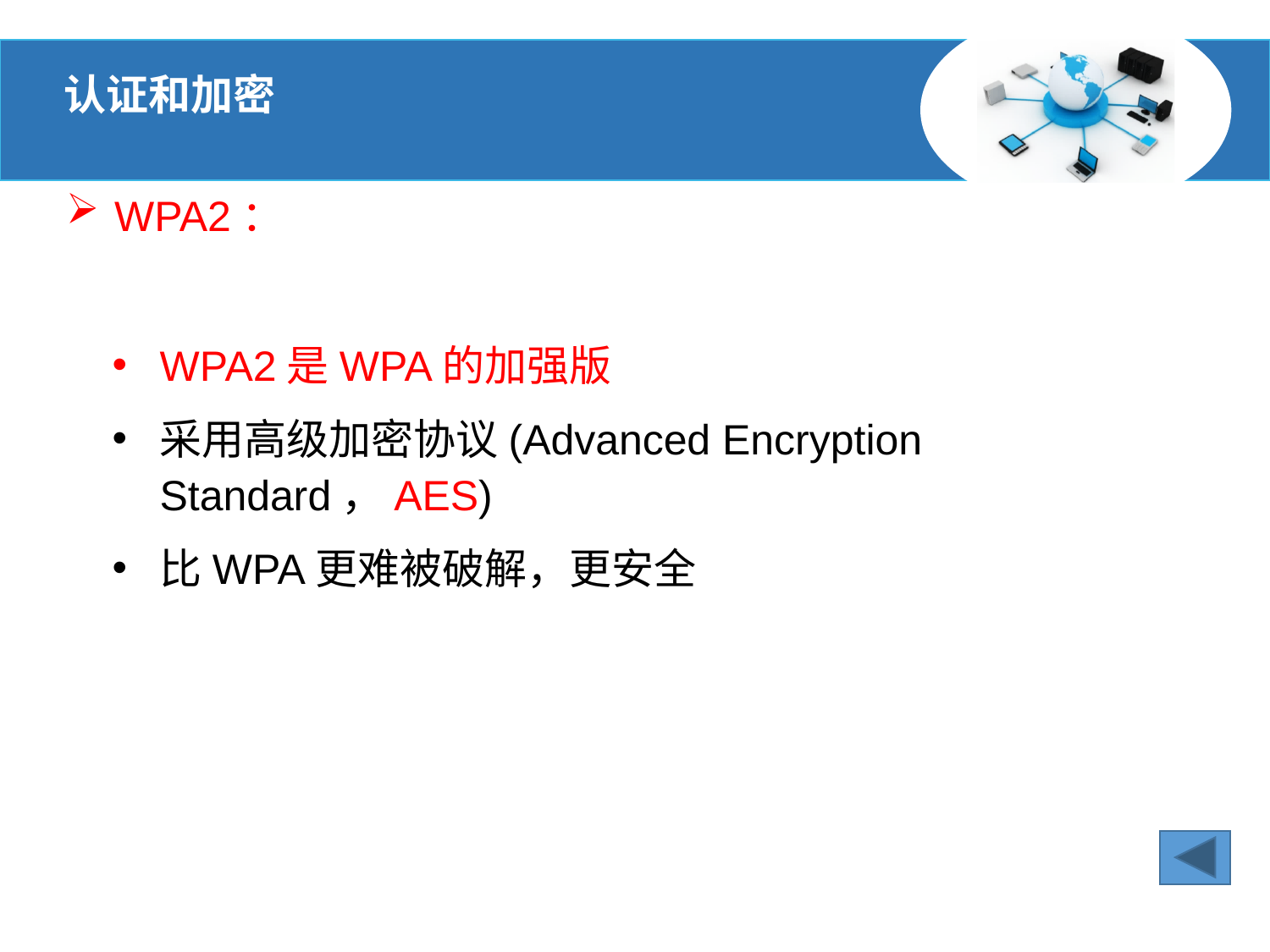

#

 认证和加密
WPA2：

WPA2是WPA的加强版
采用高级加密协议(Advanced Encryption Standard，AES)
比WPA更难被破解，更安全